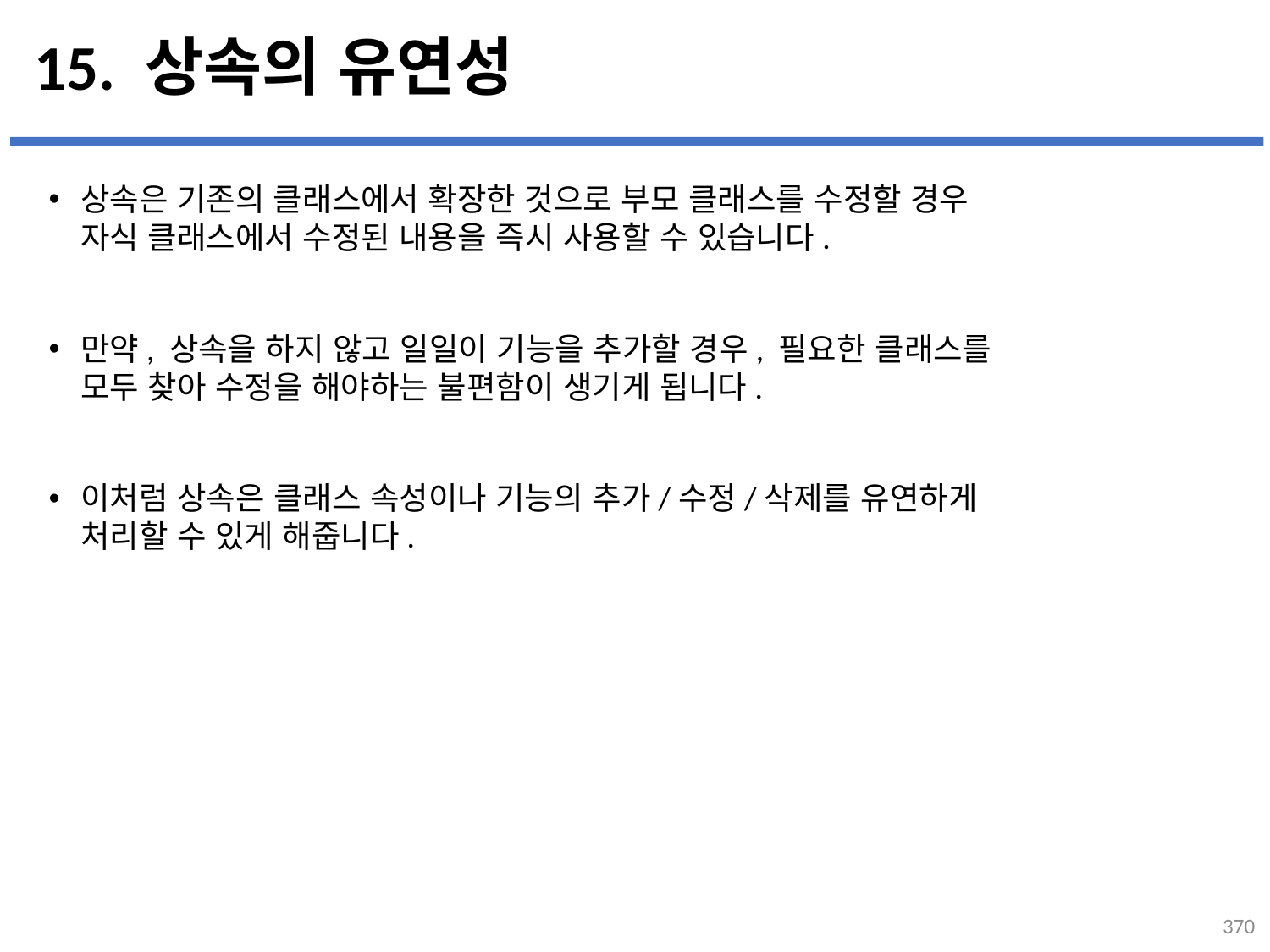

# 15. 상속의 유연성
상속은 기존의 클래스에서 확장한 것으로 부모 클래스를 수정할 경우
자식 클래스에서 수정된 내용을 즉시 사용할 수 있습니다.

만약, 상속을 하지 않고 일일이 기능을 추가할 경우, 필요한 클래스를
모두 찾아 수정을 해야하는 불편함이 생기게 됩니다.

이처럼 상속은 클래스 속성이나 기능의 추가/수정/삭제를 유연하게
처리할 수 있게 해줍니다.
...

설명
370